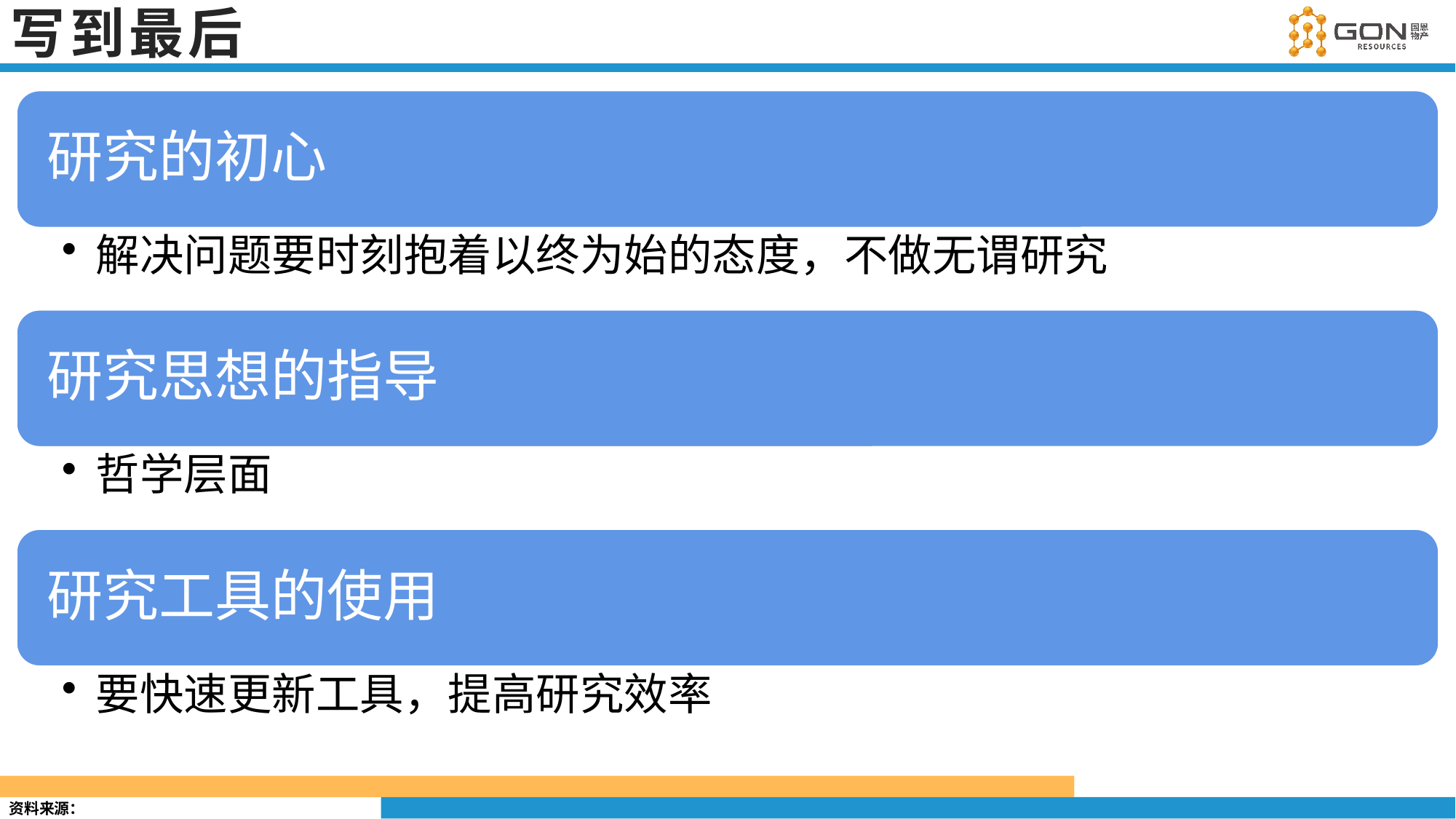

# 写到最后
研究的初心
解决问题要时刻抱着以终为始的态度，不做无谓研究
研究思想的指导
哲学层面
研究工具的使用
要快速更新工具，提高研究效率